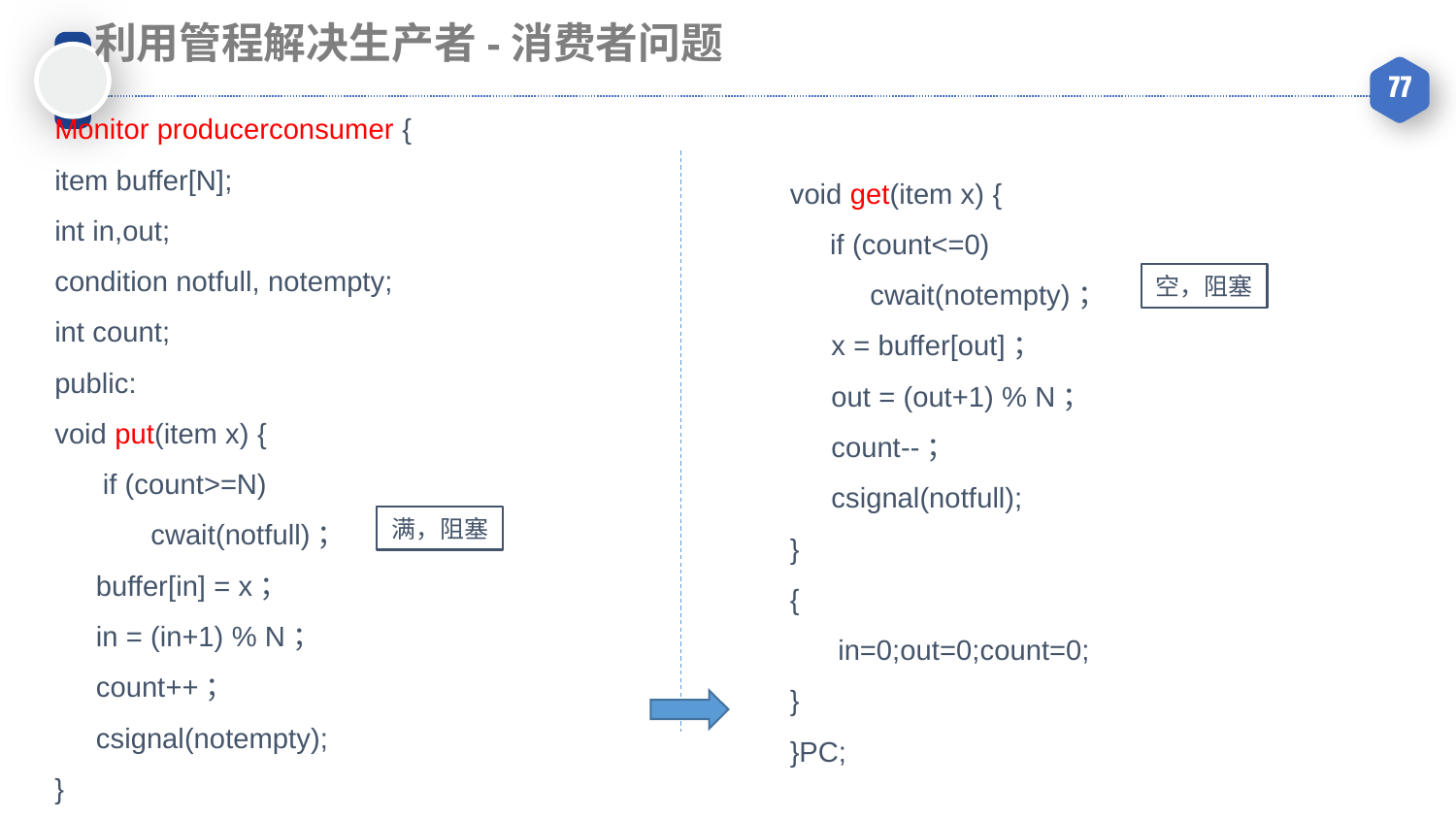

利用管程解决生产者-消费者问题
Monitor producerconsumer {
item buffer[N];
int in,out;
condition notfull, notempty;
int count;
public:
void put(item x) {
      if (count>=N)
            cwait(notfull)；
　 buffer[in] = x；
　 in = (in+1) % N；
　 count++；
　 csignal(notempty);
}

void get(item x) {
     if (count<=0)
          cwait(notempty)；
　 x = buffer[out]；
　 out = (out+1) % N；
　 count--；
　 csignal(notfull);
}
{
      in=0;out=0;count=0;
}
}PC;
空，阻塞
满，阻塞